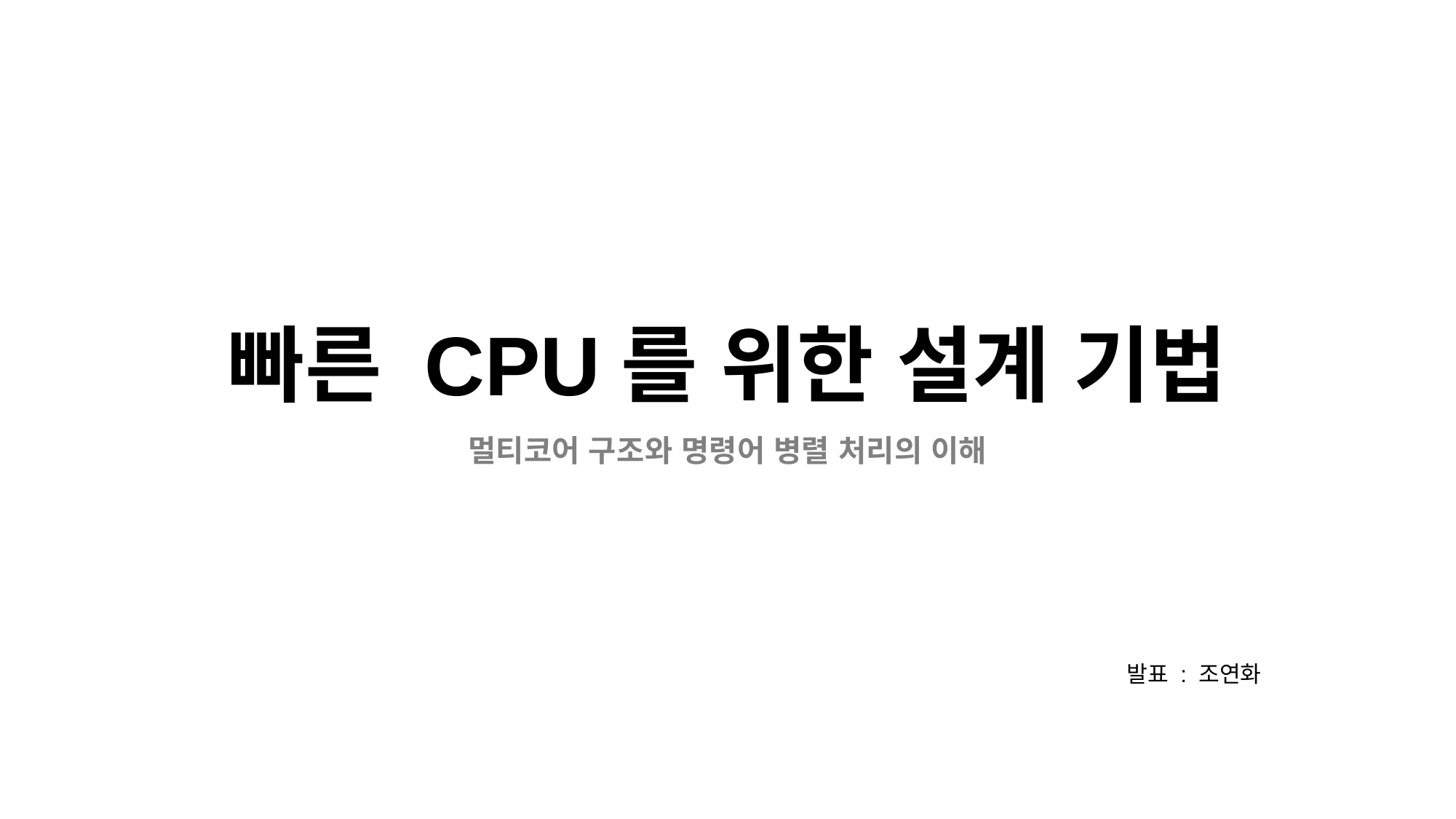

# 빠른 CPU를 위한 설계 기법
멀티코어 구조와 명령어 병렬 처리의 이해
발표 : 조연화